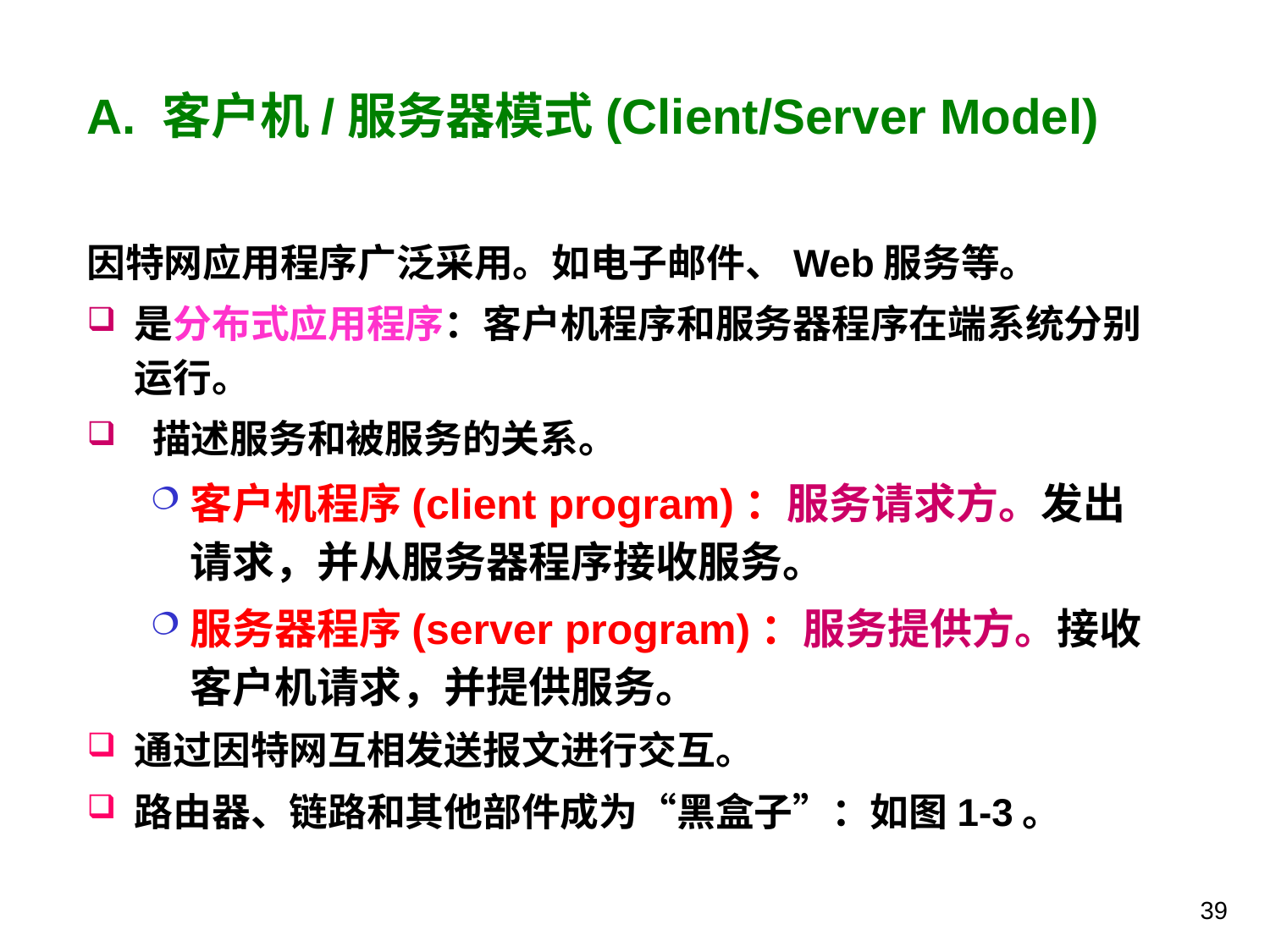

# A. 客户机/服务器模式(Client/Server Model)
因特网应用程序广泛采用。如电子邮件、Web服务等。
是分布式应用程序：客户机程序和服务器程序在端系统分别运行。
 描述服务和被服务的关系。
客户机程序(client program)：服务请求方。发出请求，并从服务器程序接收服务。
服务器程序(server program)：服务提供方。接收客户机请求，并提供服务。
通过因特网互相发送报文进行交互。
路由器、链路和其他部件成为“黑盒子”：如图1-3。
39